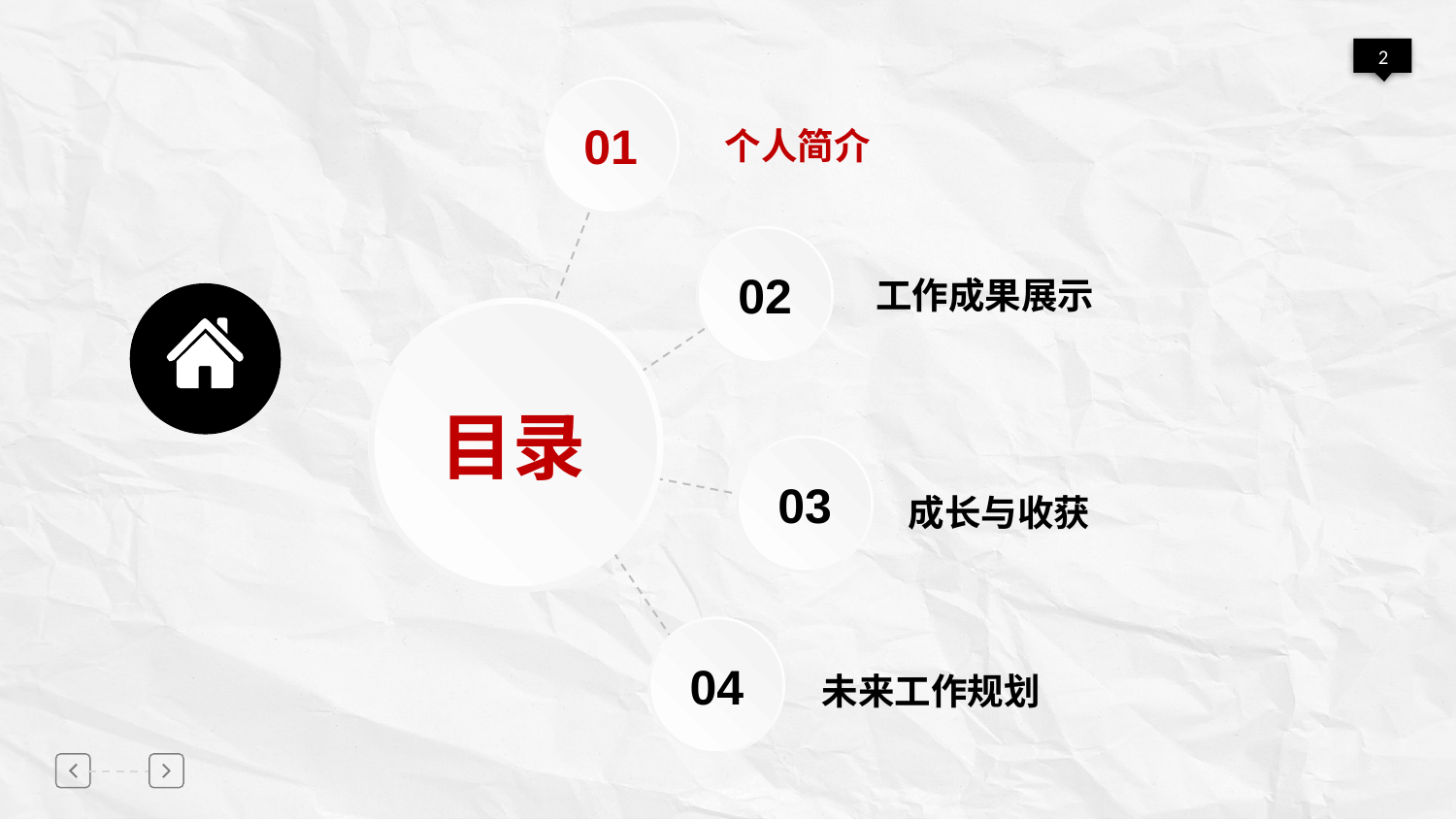

01
个人简介

02
工作成果展示

目录

03
成长与收获

04
未来工作规划